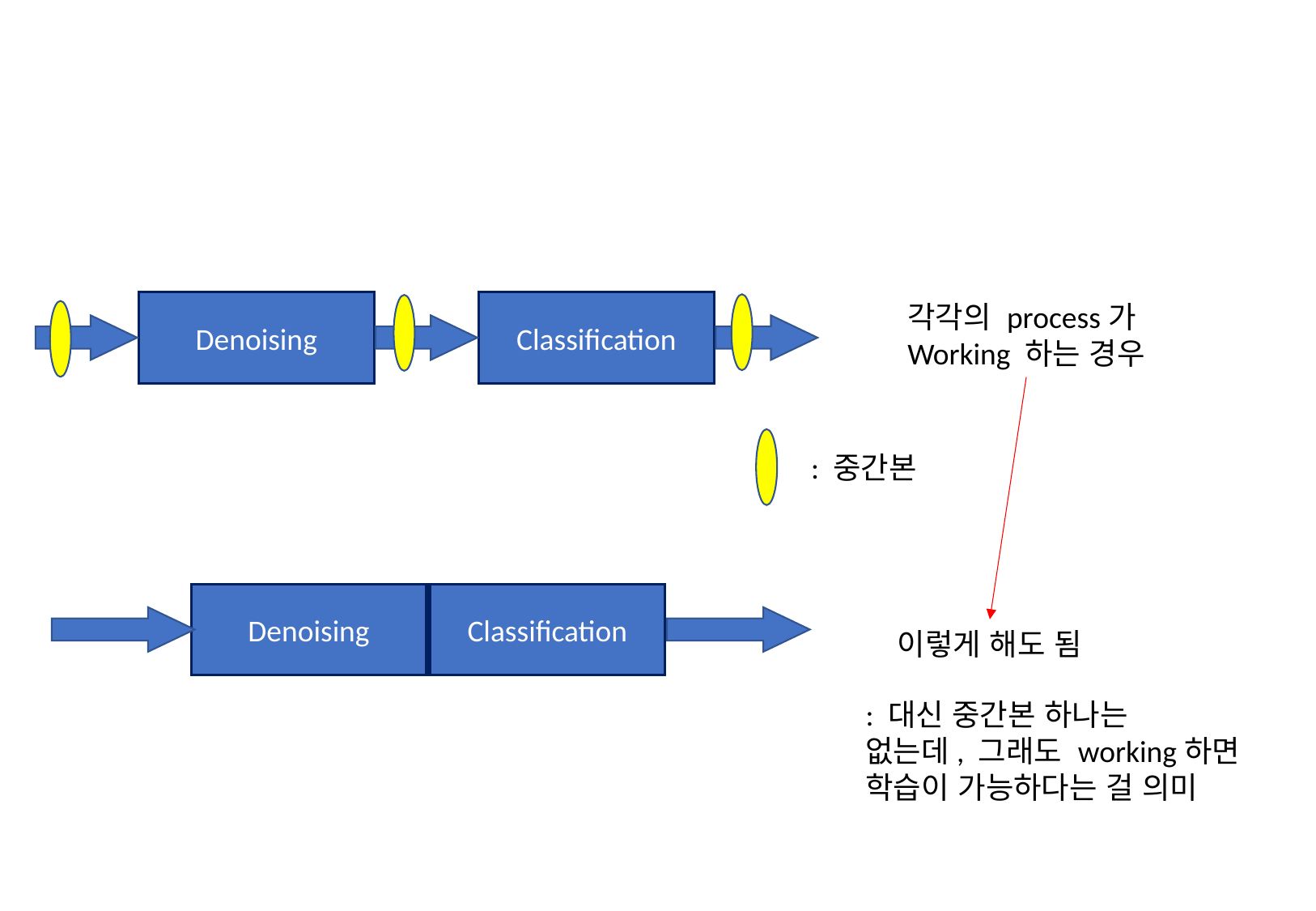

#
Denoising
Classification

각각의 process가
Working 하는 경우

: 중간본
Denoising
Classification

이렇게 해도 됨
: 대신 중간본 하나는
없는데, 그래도 working하면
학습이 가능하다는 걸 의미